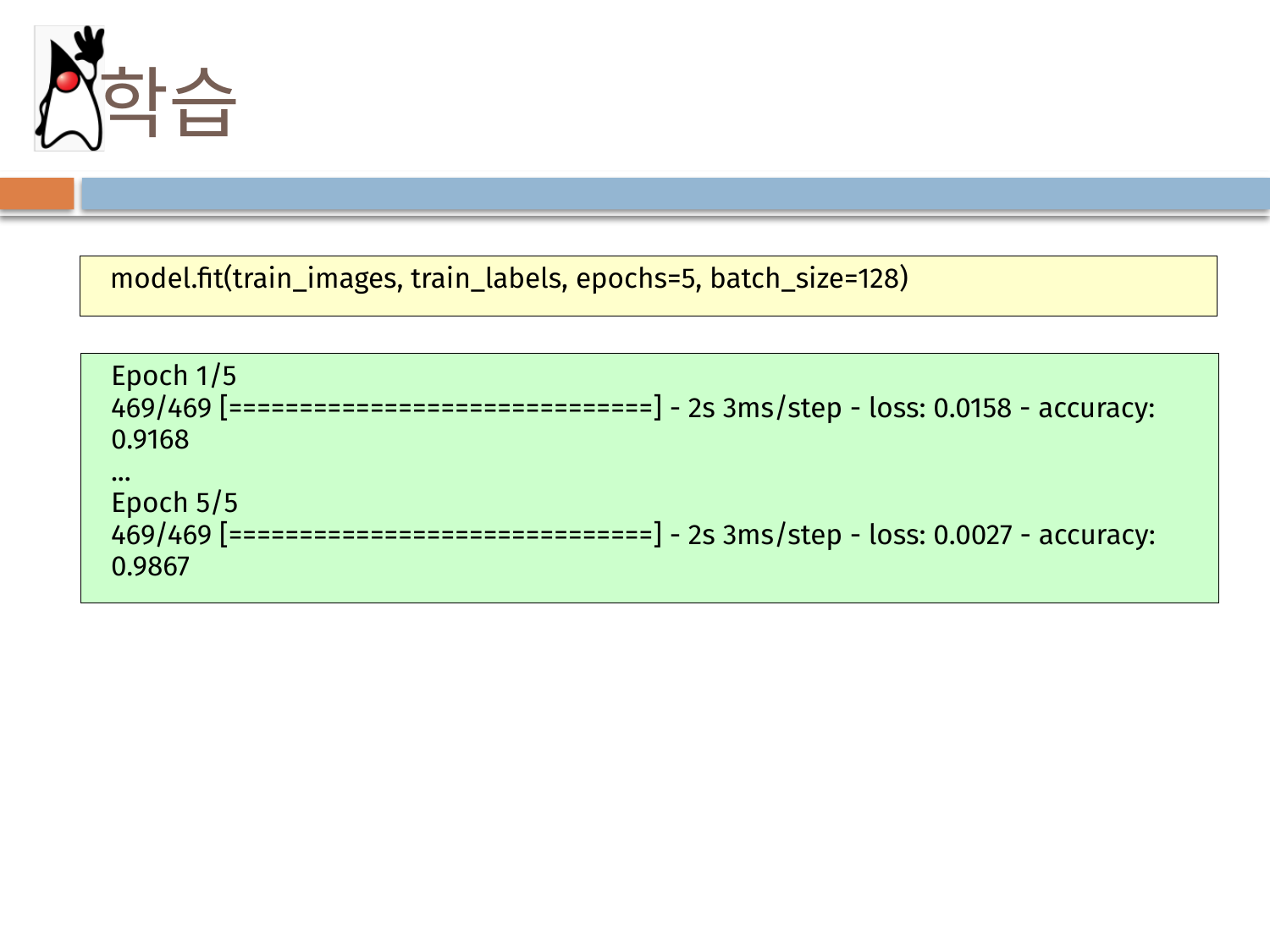

# 학습
model.fit(train_images, train_labels, epochs=5, batch_size=128)
Epoch 1/5
469/469 [==============================] - 2s 3ms/step - loss: 0.0158 - accuracy: 0.9168
...
Epoch 5/5
469/469 [==============================] - 2s 3ms/step - loss: 0.0027 - accuracy: 0.9867